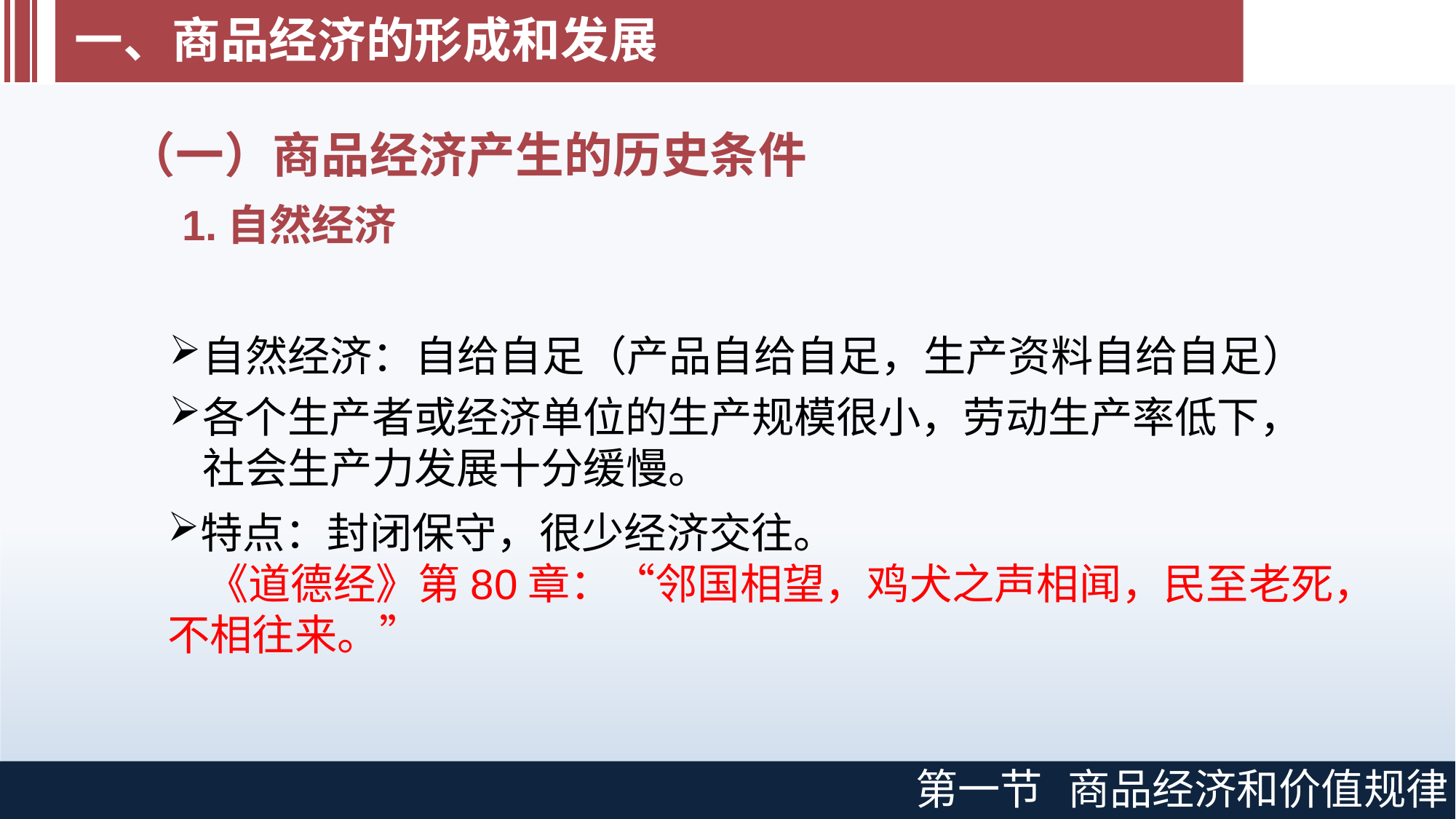

# 一、商品经济的形成和发展

（一）商品经济产生的历史条件

1.自然经济

自然经济：自给自足（产品自给自足，生产资料自给自足）
各个生产者或经济单位的生产规模很小，劳动生产率低下，社会生产力发展十分缓慢。
特点：封闭保守，很少经济交往。
   《道德经》第80章：“邻国相望，鸡犬之声相闻，民至老死，不相往来。”
第一节
商品经济和价值规律